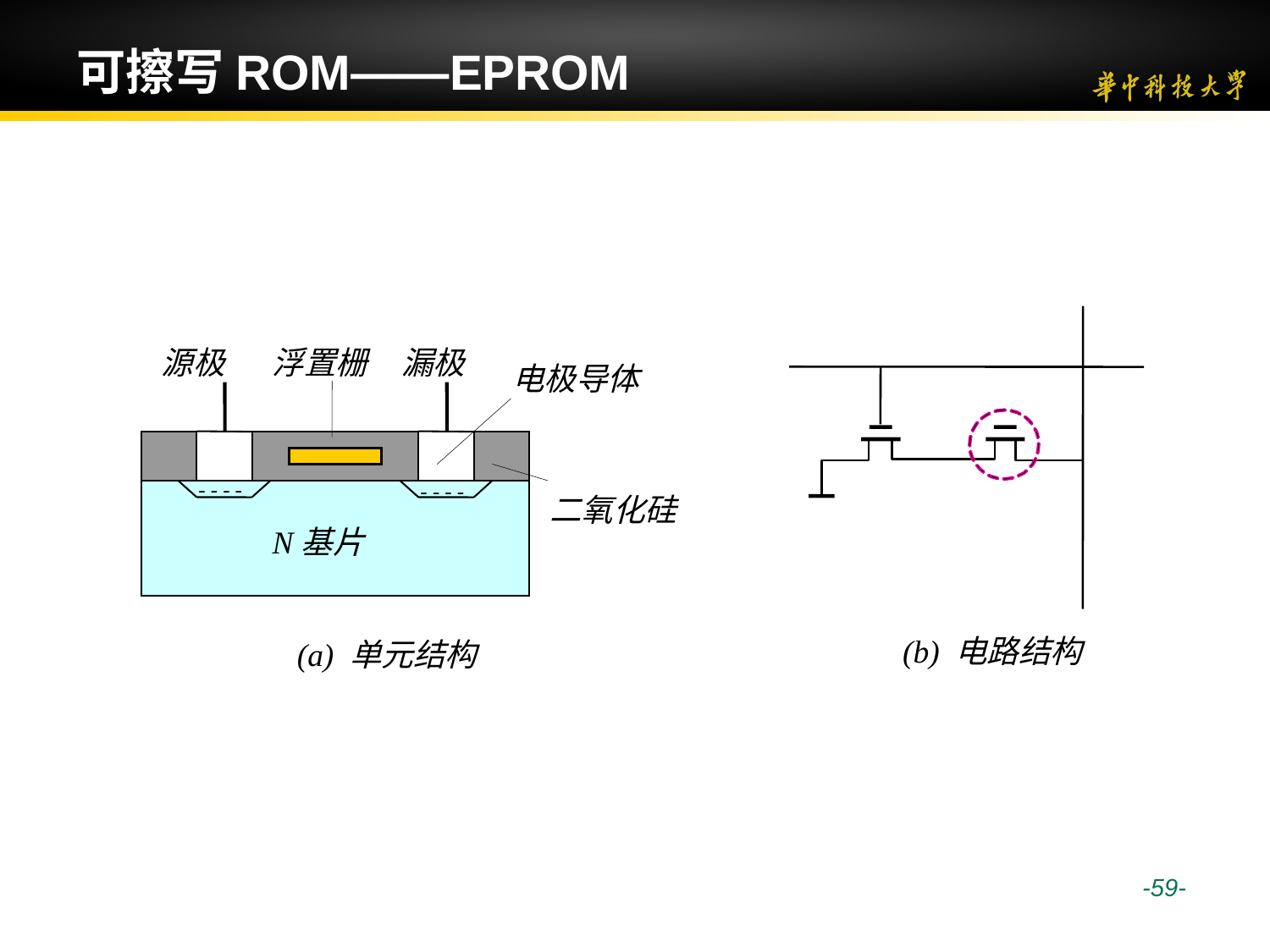

# 可擦写ROM——EPROM

源极
浮置栅
漏极
电极导体

- - - -
- - - -

二氧化硅

N基片
(a) 单元结构

(b) 电路结构
 -59-